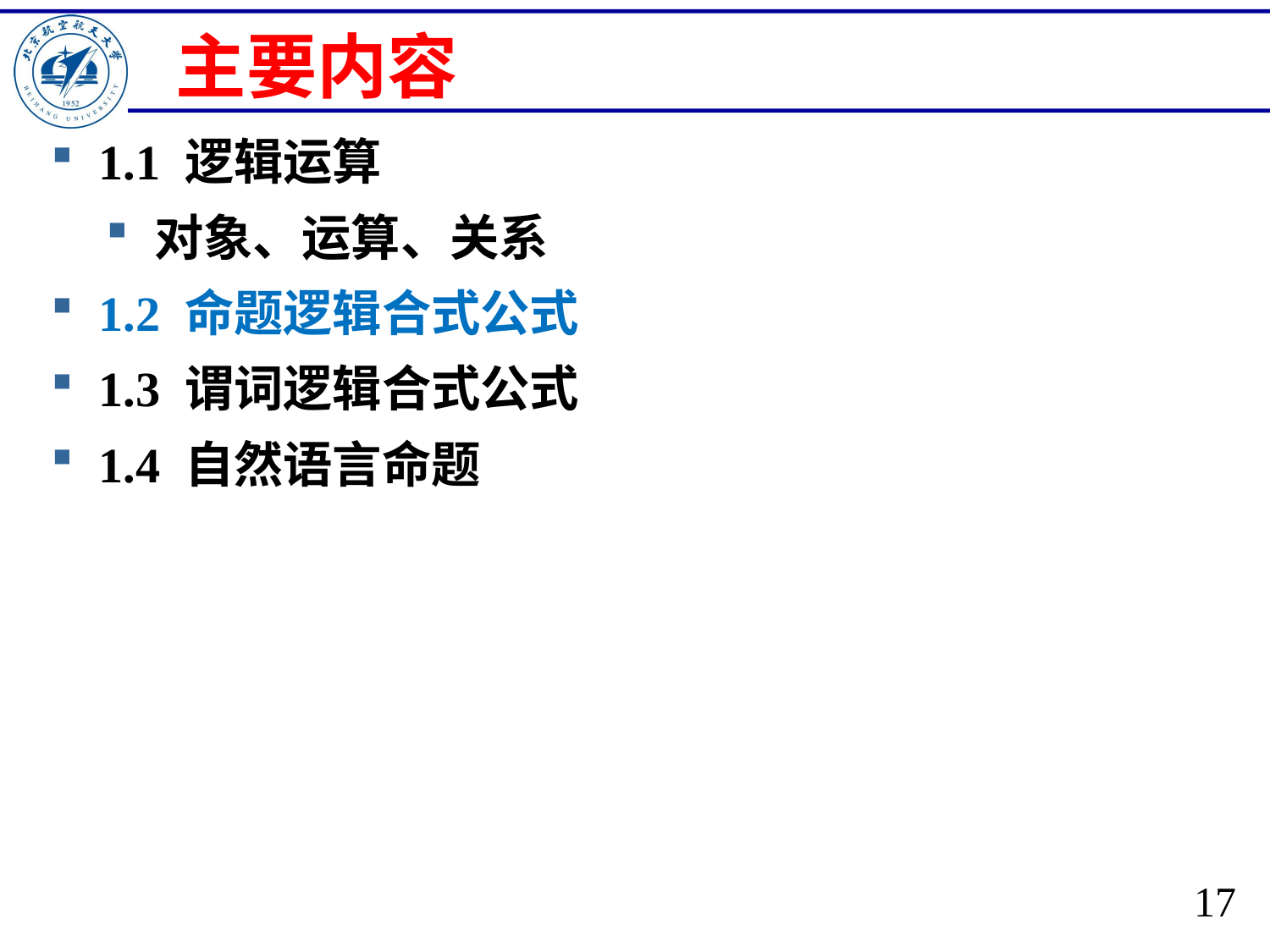

# 主要内容
1.1 逻辑运算
对象、运算、关系
1.2 命题逻辑合式公式
1.3 谓词逻辑合式公式
1.4 自然语言命题